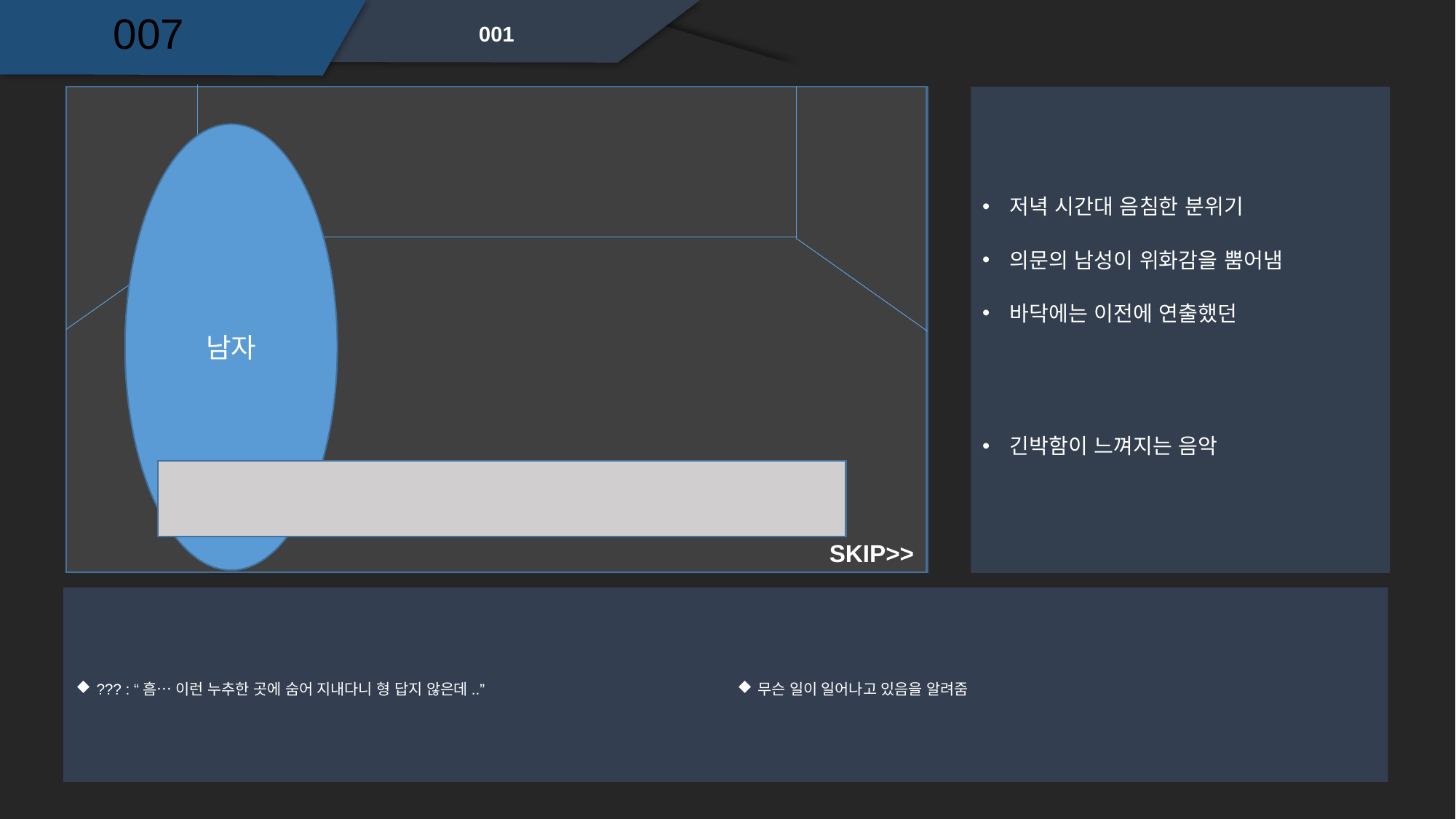

007
001

남자
저녁 시간대 음침한 분위기
의문의 남성이 위화감을 뿜어냄
바닥에는 이전에 연출했던
긴박함이 느껴지는 음악

SKIP>>
??? : “흠… 이런 누추한 곳에 숨어 지내다니 형 답지 않은데..”
무슨 일이 일어나고 있음을 알려줌